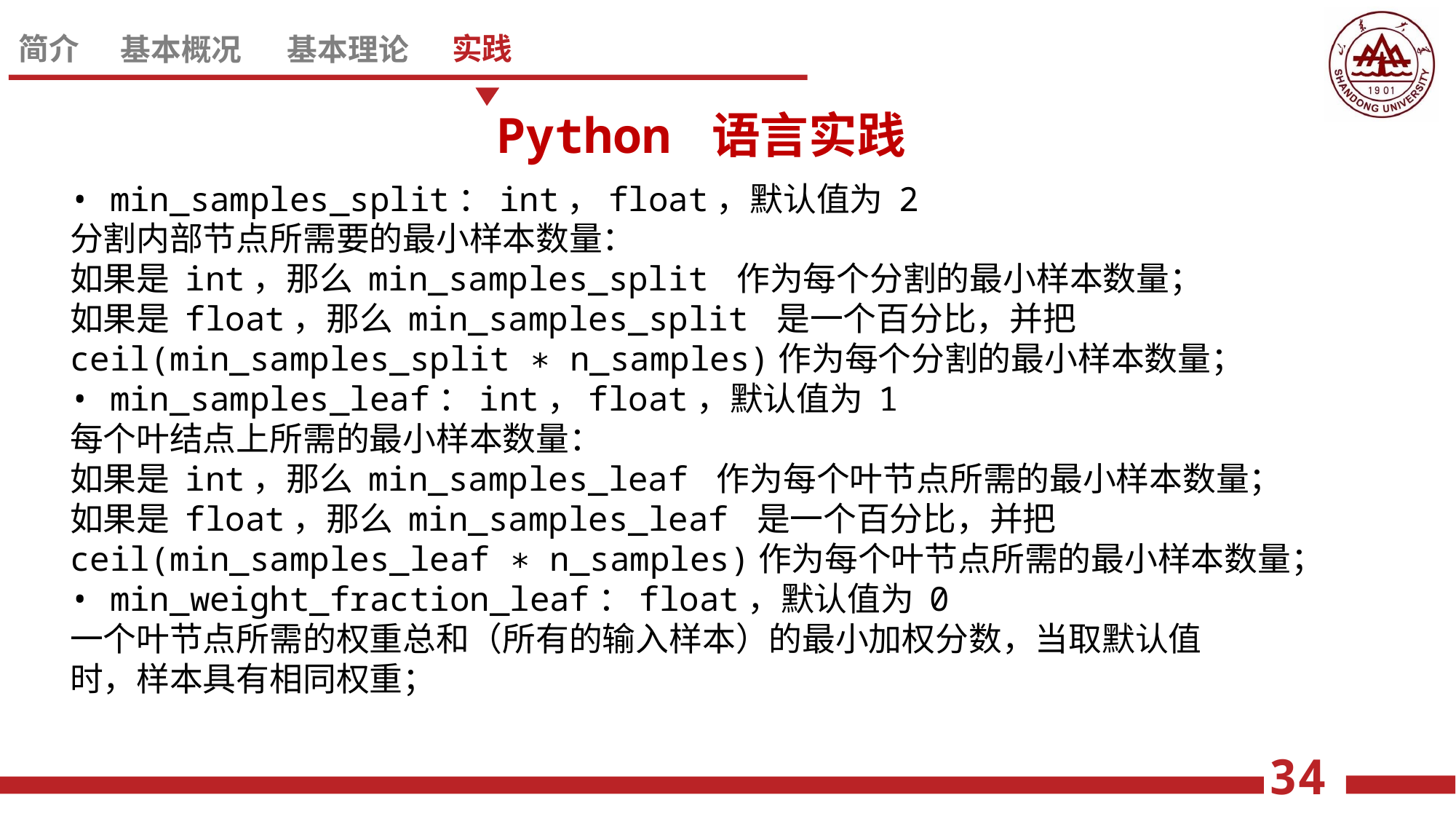

Python 语言实践
• min_samples_split：int，float，默认值为 2
分割内部节点所需要的最小样本数量：
如果是 int，那么 min_samples_split 作为每个分割的最小样本数量；
如果是 float，那么 min_samples_split 是一个百分比，并把 ceil(min_samples_split ∗ n_samples)作为每个分割的最小样本数量；
• min_samples_leaf：int，float，默认值为 1
每个叶结点上所需的最小样本数量：
如果是 int，那么 min_samples_leaf 作为每个叶节点所需的最小样本数量；
如果是 float，那么 min_samples_leaf 是一个百分比，并把 ceil(min_samples_leaf ∗ n_samples)作为每个叶节点所需的最小样本数量；
• min_weight_fraction_leaf：float，默认值为 0
一个叶节点所需的权重总和（所有的输入样本）的最小加权分数，当取默认值
时，样本具有相同权重；